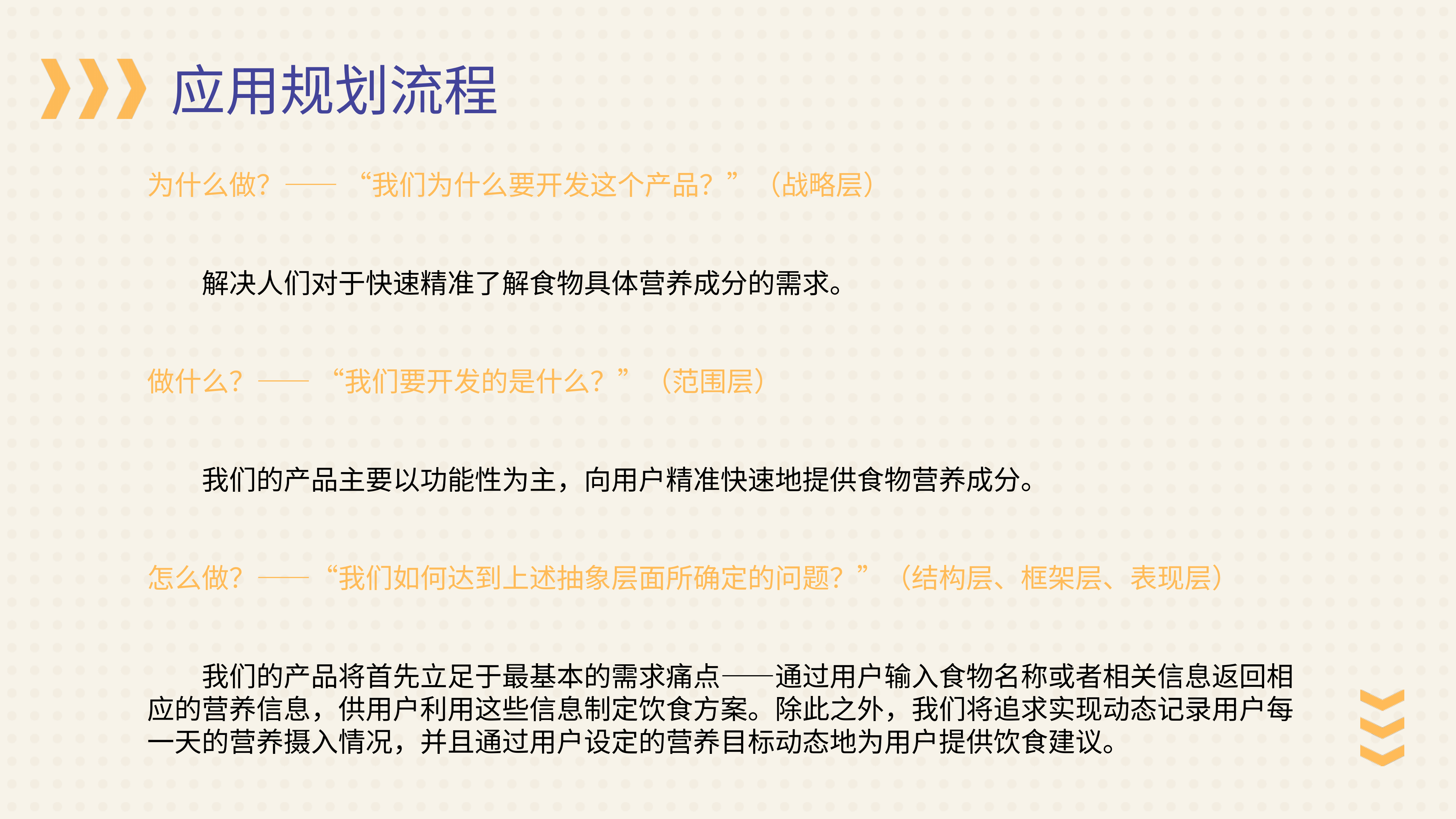

应用规划流程
为什么做？—— “我们为什么要开发这个产品？”（战略层）

​	解决人们对于快速精准了解食物具体营养成分的需求。

做什么？—— “我们要开发的是什么？”（范围层）

​	我们的产品主要以功能性为主，向用户精准快速地提供食物营养成分。

怎么做？——“我们如何达到上述抽象层面所确定的问题？”（结构层、框架层、表现层）

​	我们的产品将首先立足于最基本的需求痛点——通过用户输入食物名称或者相关信息返回相应的营养信息，供用户利用这些信息制定饮食方案。除此之外，我们将追求实现动态记录用户每一天的营养摄入情况，并且通过用户设定的营养目标动态地为用户提供饮食建议。